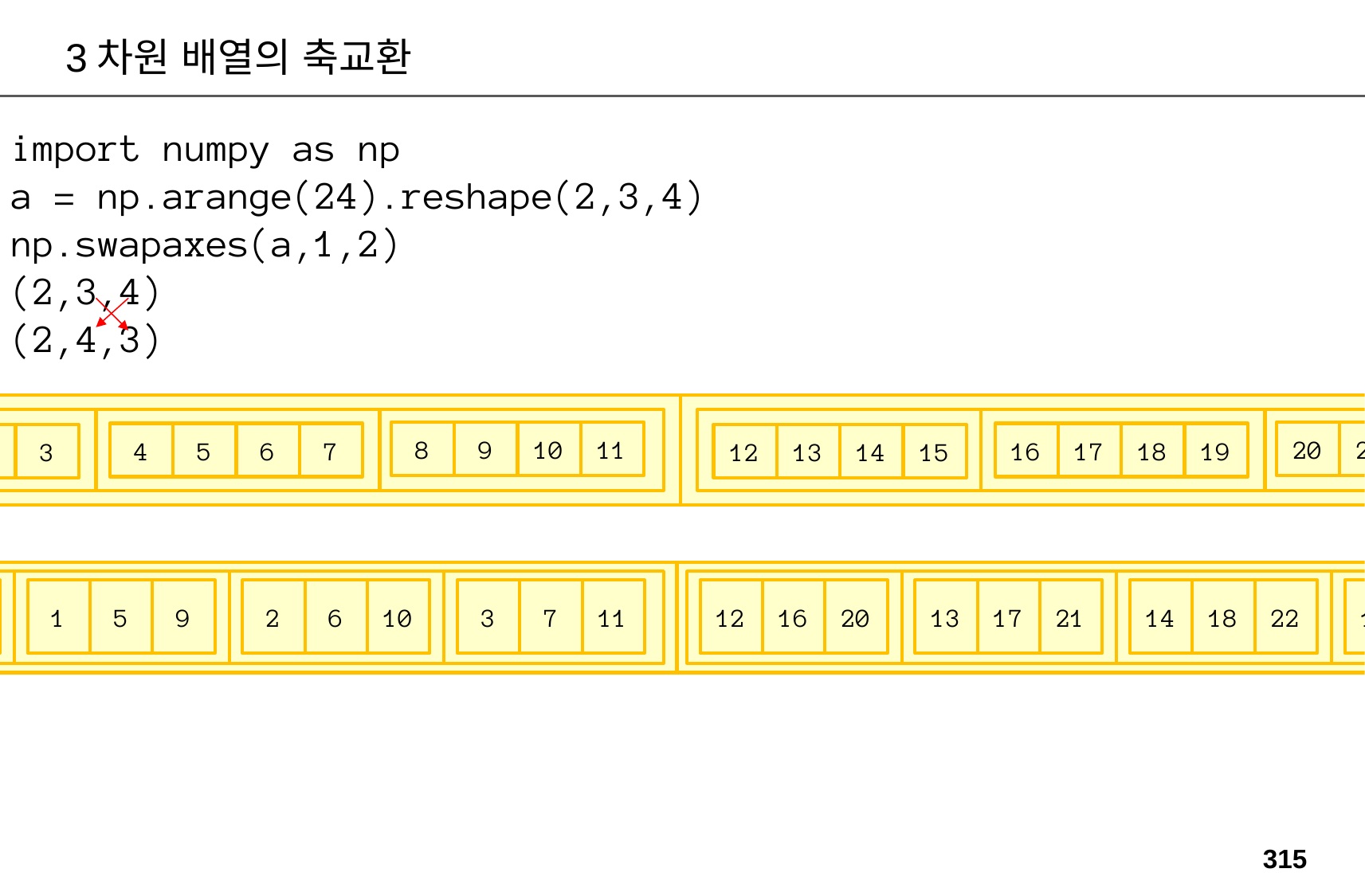

3차원 배열의 축교환
import numpy as np
a = np.arange(24).reshape(2,3,4)
np.swapaxes(a,1,2)
(2,3,4)
(2,4,3)

20
21
22
23
8
9
10
11
16
17
18
19
4
5
6
7
3
12
13
14
15
0
1
2

20
21
22
23
16
17
18
19
12
13
14
15
8
9
10
11
4
5
6
7
0
1
2
3